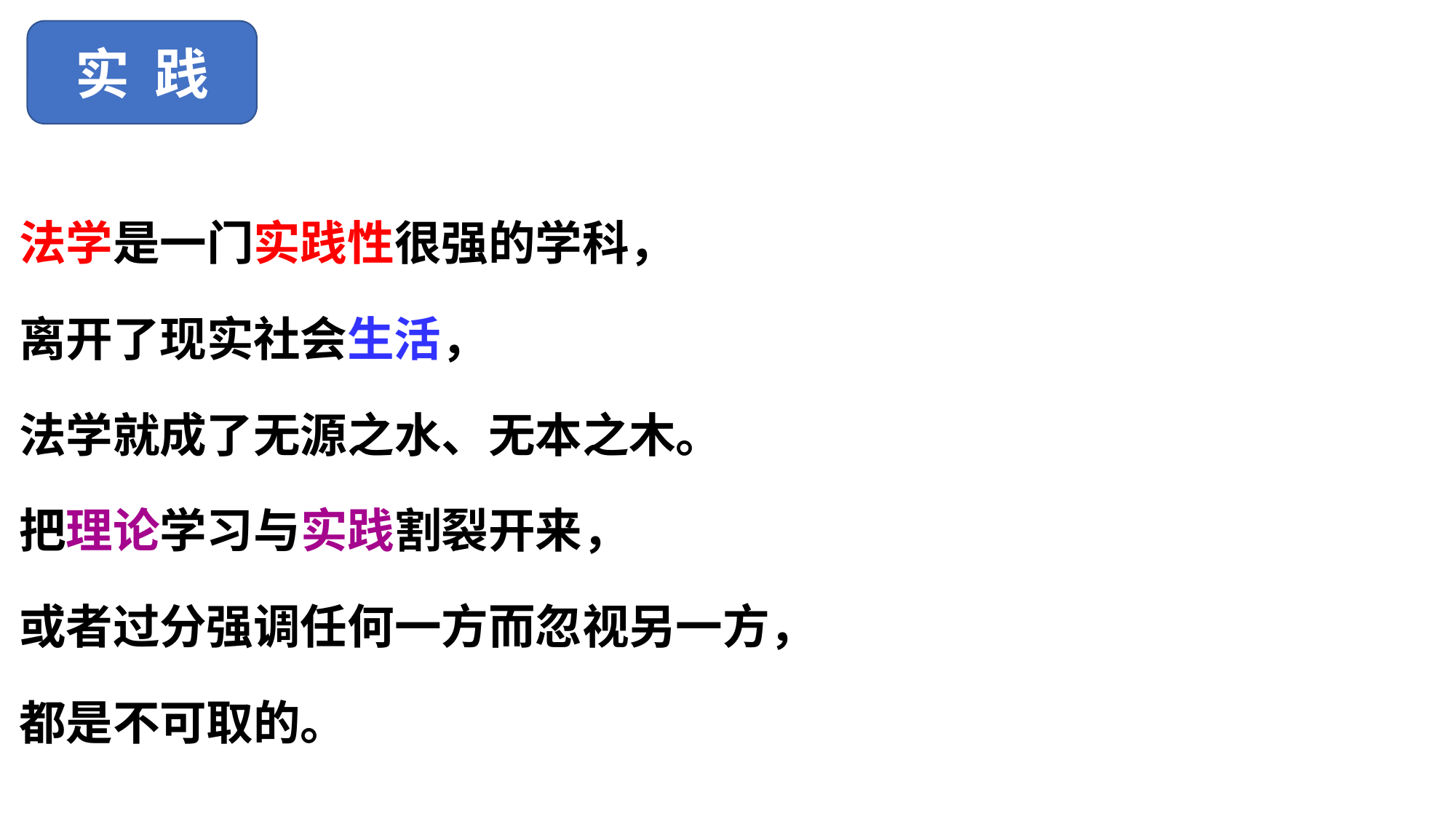

实  践
法学是一门实践性很强的学科，
离开了现实社会生活，
法学就成了无源之水、无本之木。
把理论学习与实践割裂开来，
或者过分强调任何一方而忽视另一方，
都是不可取的。